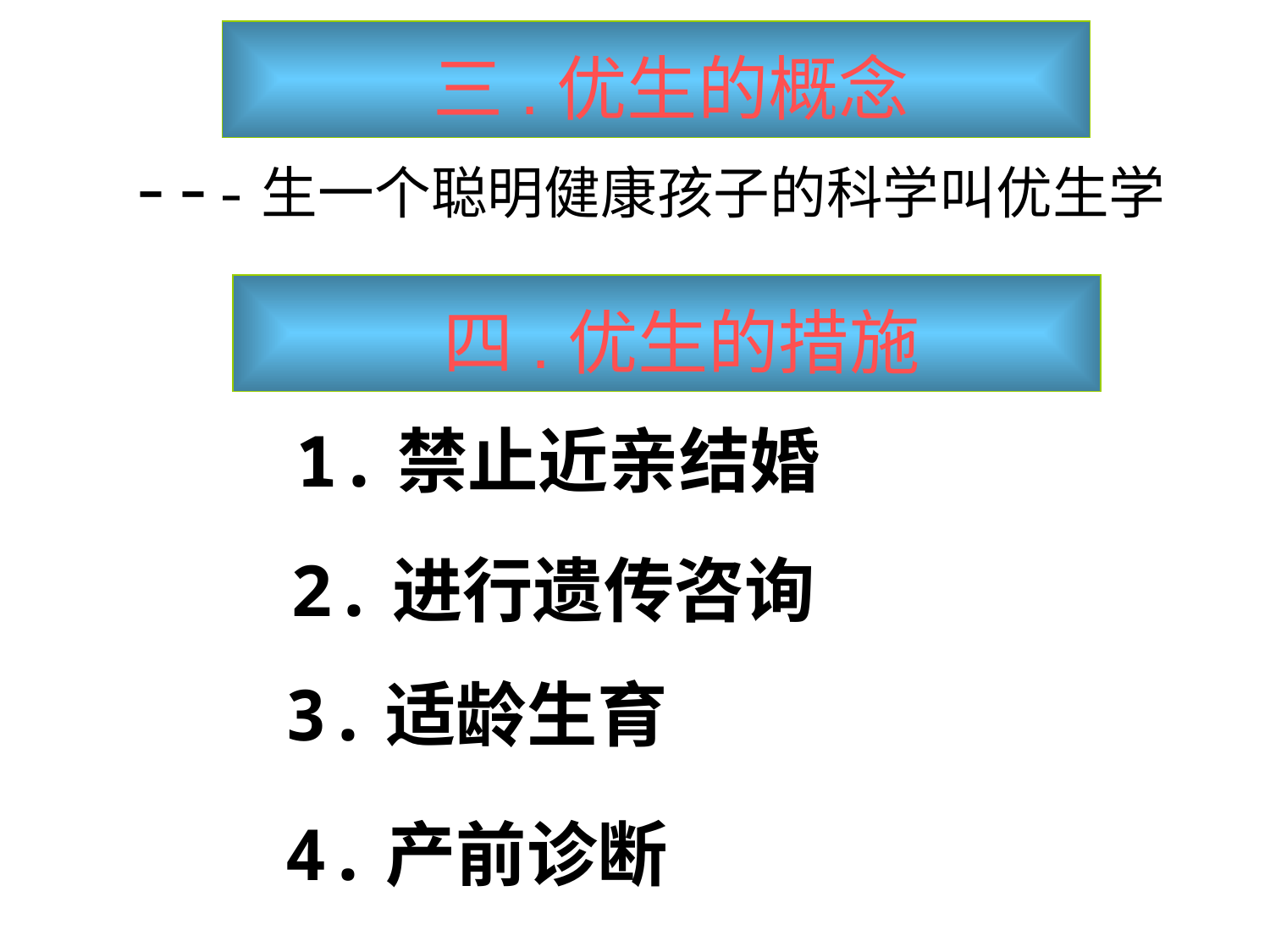

三.优生的概念
---生一个聪明健康孩子的科学叫优生学

四.优生的措施
1.禁止近亲结婚
2.进行遗传咨询
3.适龄生育
4.产前诊断